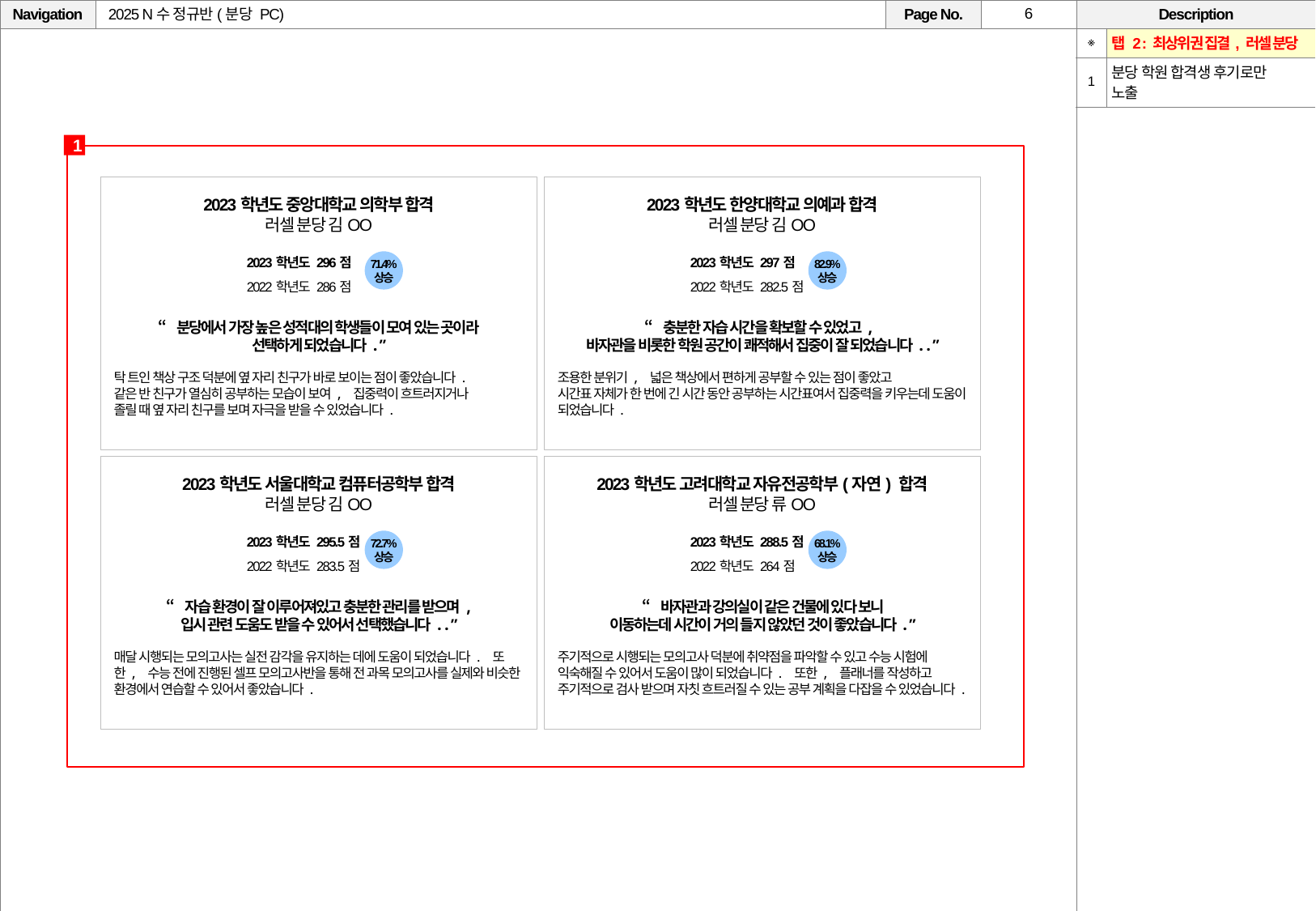

# 2025 N수 정규반(분당 PC)
| ※ | 탭 2 : 최상위권 집결, 러셀 분당 |
| --- | --- |
| 1 | 분당 학원 합격생 후기로만 노출 |
1

2023학년도 중앙대학교 의학부 합격
러셀 분당 김OO
2023학년도 한양대학교 의예과 합격
러셀 분당 김OO
2023학년도 296점
2022학년도 286점
71.4%
상승
2023학년도 297점
2022학년도 282.5점
82.9%
상승
“분당에서 가장 높은 성적대의 학생들이 모여 있는 곳이라
선택하게 되었습니다.”
“충분한 자습 시간을 확보할 수 있었고,
바자관을 비롯한 학원 공간이 쾌적해서 집중이 잘 되었습니다..”
탁 트인 책상 구조 덕분에 옆 자리 친구가 바로 보이는 점이 좋았습니다.
같은 반 친구가 열심히 공부하는 모습이 보여, 집중력이 흐트러지거나
졸릴 때 옆 자리 친구를 보며 자극을 받을 수 있었습니다.
조용한 분위기, 넓은 책상에서 편하게 공부할 수 있는 점이 좋았고
시간표 자체가 한 번에 긴 시간 동안 공부하는 시간표여서 집중력을 키우는데 도움이 되었습니다.

2023학년도 서울대학교 컴퓨터공학부 합격
러셀 분당 김OO
2023학년도 고려대학교 자유전공학부(자연) 합격
러셀 분당 류OO
2023학년도 295.5점
2022학년도 283.5점
72.7%
상승
2023학년도 288.5점
2022학년도 264점
68.1%
상승
“자습 환경이 잘 이루어져있고 충분한 관리를 받으며,
입시 관련 도움도 받을 수 있어서 선택했습니다..”
“바자관과 강의실이 같은 건물에 있다 보니
이동하는데 시간이 거의 들지 않았던 것이 좋았습니다.”
매달 시행되는 모의고사는 실전 감각을 유지하는 데에 도움이 되었습니다. 또한, 수능 전에 진행된 셀프 모의고사반을 통해 전 과목 모의고사를 실제와 비슷한 환경에서 연습할 수 있어서 좋았습니다.
주기적으로 시행되는 모의고사 덕분에 취약점을 파악할 수 있고 수능 시험에 익숙해질 수 있어서 도움이 많이 되었습니다. 또한, 플래너를 작성하고 주기적으로 검사 받으며 자칫 흐트러질 수 있는 공부 계획을 다잡을 수 있었습니다.